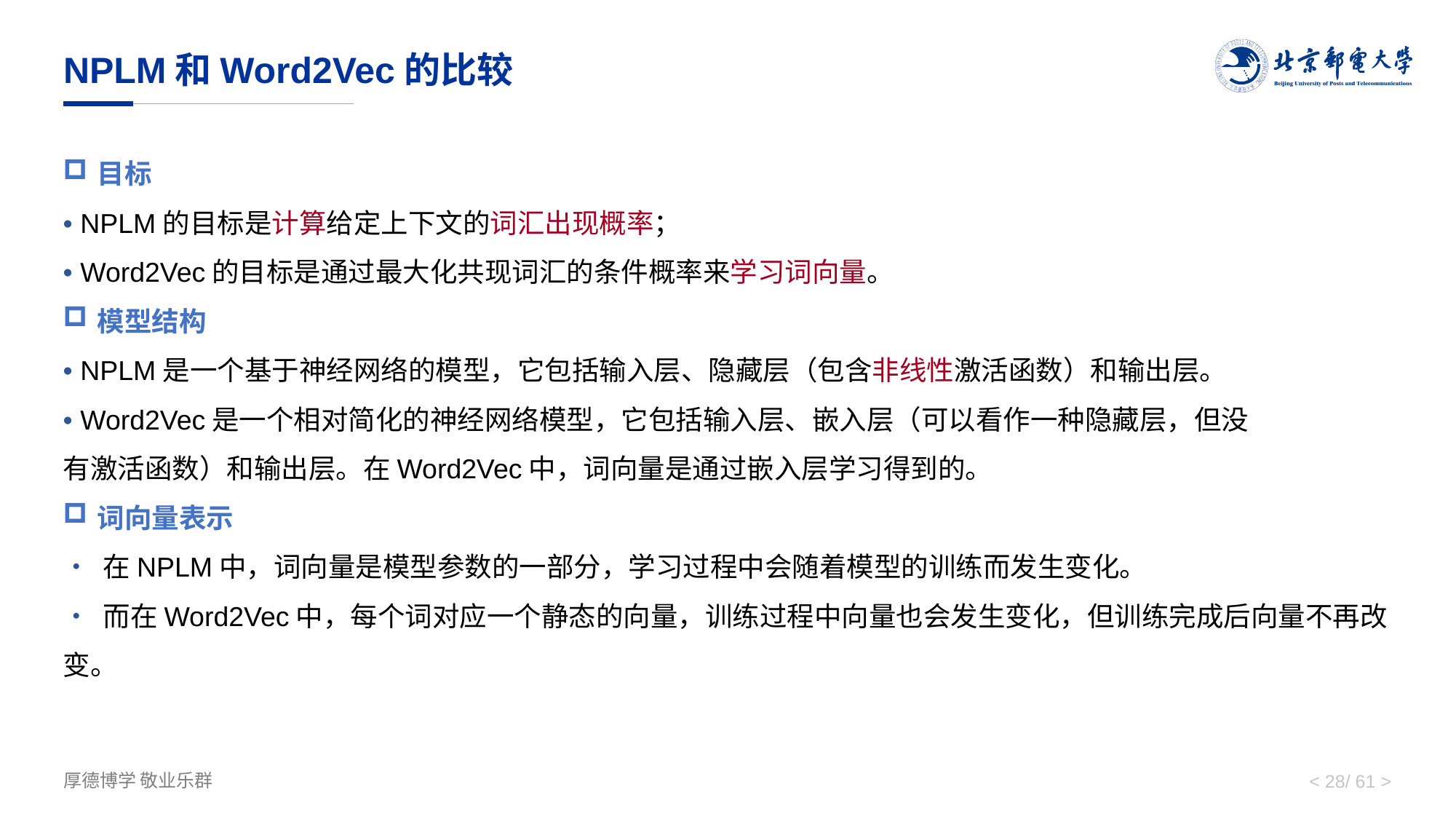

# NPLM和Word2Vec的比较
目标
• NPLM的目标是计算给定上下文的词汇出现概率；
• Word2Vec的目标是通过最大化共现词汇的条件概率来学习词向量。
模型结构
• NPLM是一个基于神经网络的模型，它包括输入层、隐藏层（包含非线性激活函数）和输出层。
• Word2Vec是一个相对简化的神经网络模型，它包括输入层、嵌入层（可以看作一种隐藏层，但没
有激活函数）和输出层。在Word2Vec中，词向量是通过嵌入层学习得到的。
词向量表示
• 在NPLM中，词向量是模型参数的一部分，学习过程中会随着模型的训练而发生变化。
• 而在Word2Vec中，每个词对应一个静态的向量，训练过程中向量也会发生变化，但训练完成后向量不再改变。
< 28/ 61 >